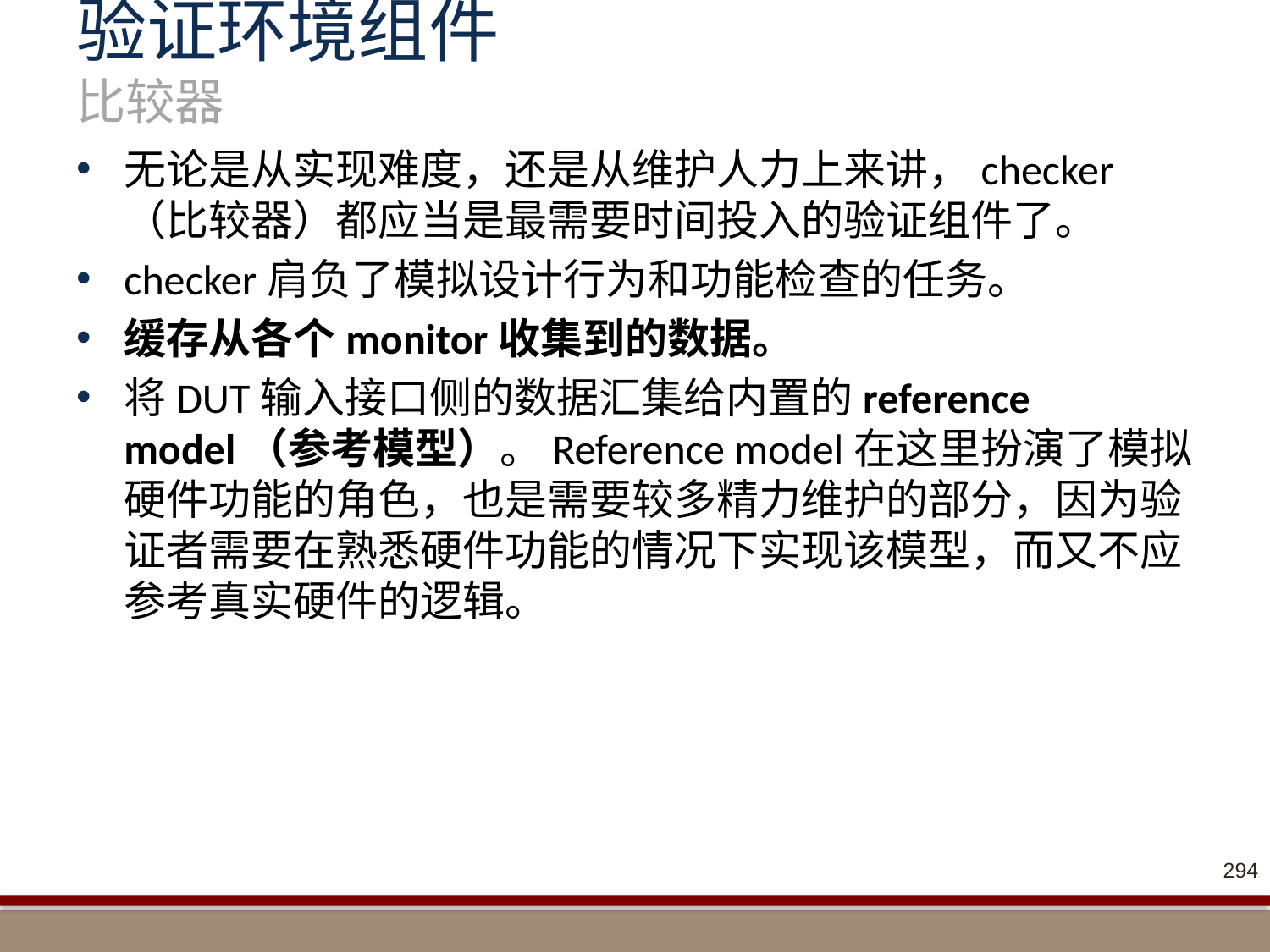

# 验证环境组件 比较器
无论是从实现难度，还是从维护人力上来讲，checker（比较器）都应当是最需要时间投入的验证组件了。
checker肩负了模拟设计行为和功能检查的任务。
缓存从各个monitor收集到的数据。
将DUT输入接口侧的数据汇集给内置的reference model（参考模型）。Reference model在这里扮演了模拟硬件功能的角色，也是需要较多精力维护的部分，因为验证者需要在熟悉硬件功能的情况下实现该模型，而又不应参考真实硬件的逻辑。

294